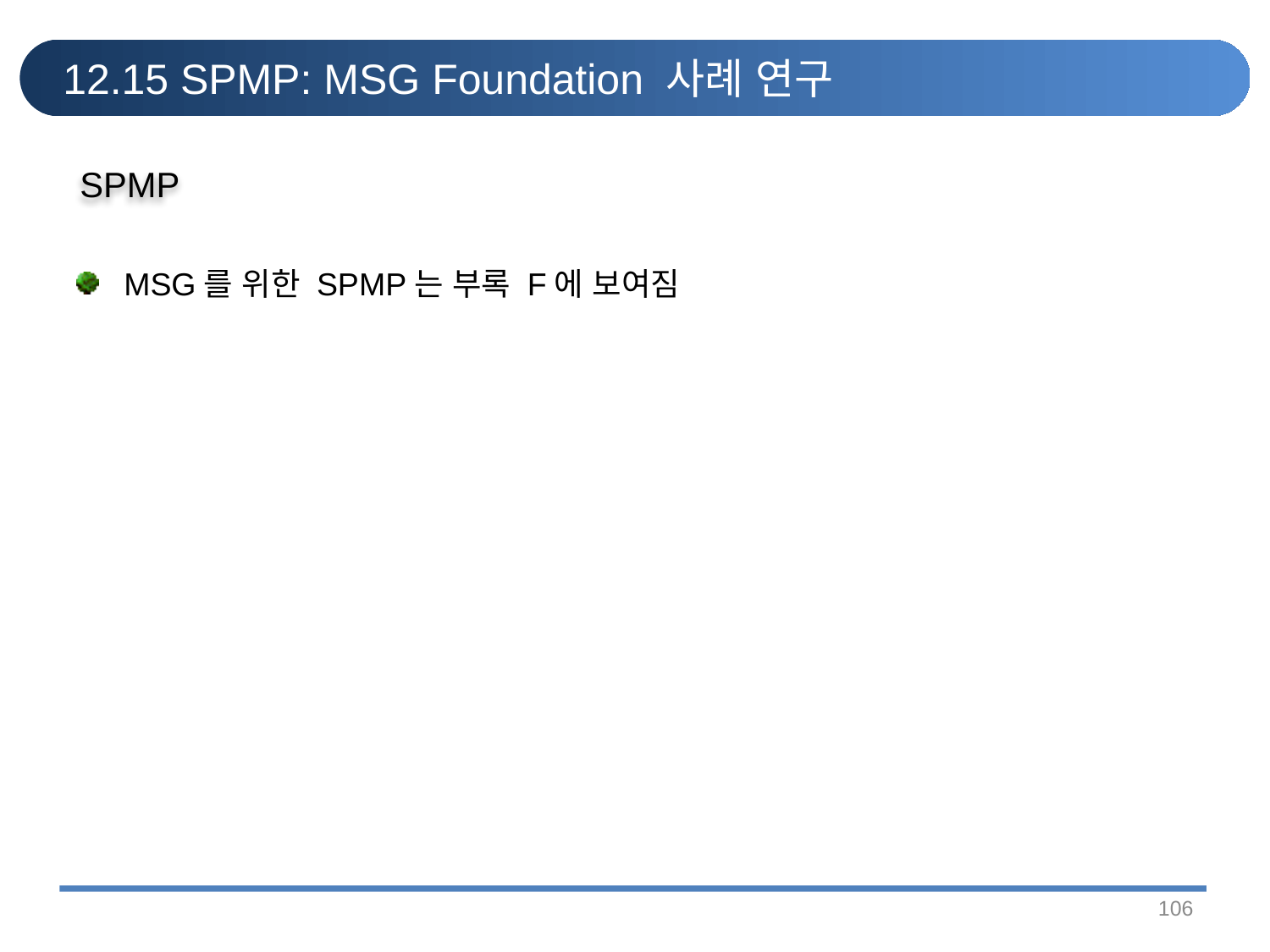

# 12.15 SPMP: MSG Foundation 사례 연구
SPMP
MSG를 위한 SPMP는 부록 F에 보여짐

106